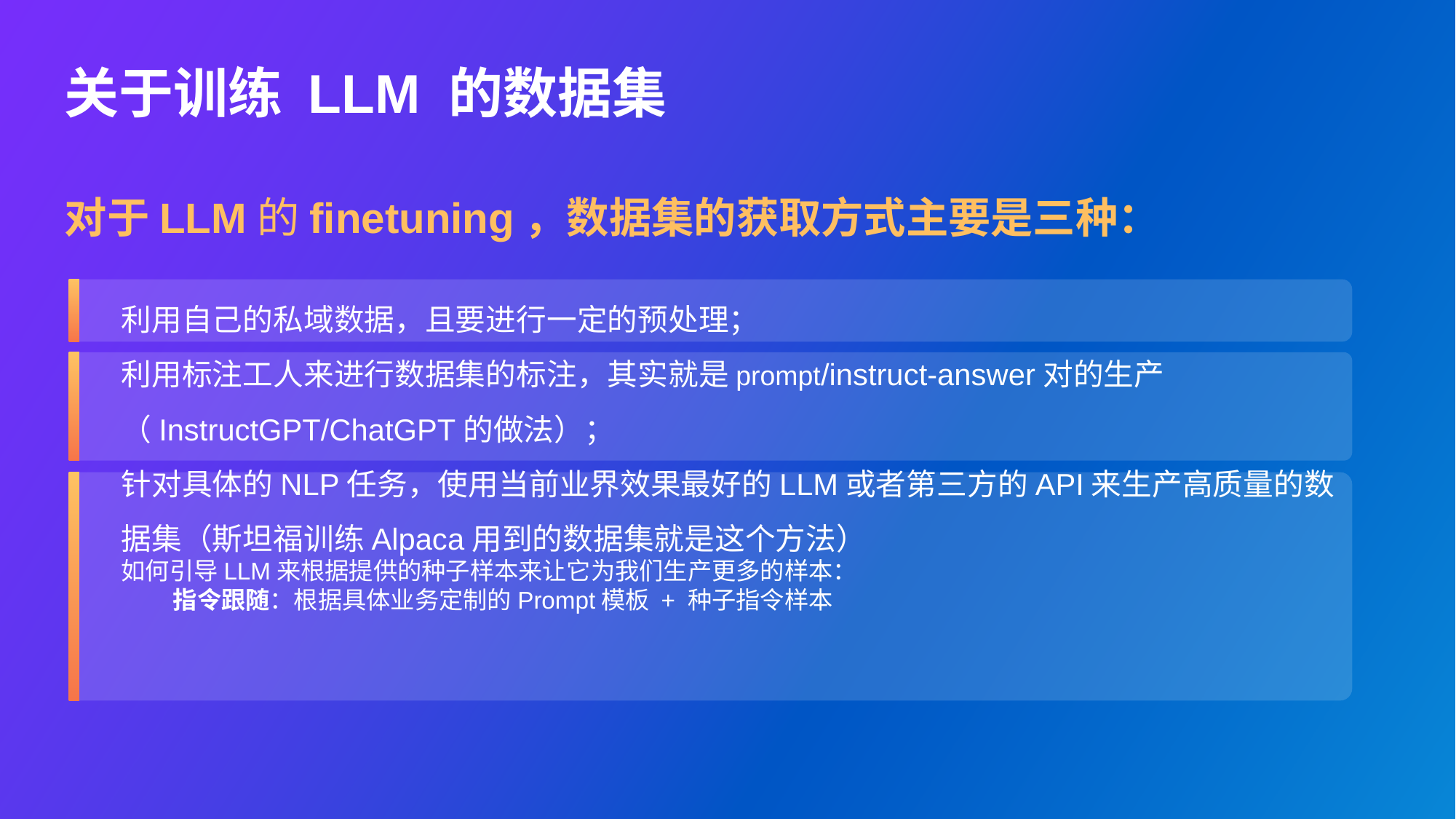

# 关于训练 LLM 的数据集
对于LLM的finetuning，数据集的获取方式主要是三种：
利用自己的私域数据，且要进行一定的预处理；
利用标注工人来进行数据集的标注，其实就是prompt/instruct-answer对的生产（InstructGPT/ChatGPT的做法）；
针对具体的NLP任务，使用当前业界效果最好的LLM或者第三方的API来生产高质量的数据集（斯坦福训练Alpaca用到的数据集就是这个方法）
如何引导LLM来根据提供的种子样本来让它为我们生产更多的样本：
指令跟随：根据具体业务定制的Prompt模板 + 种子指令样本